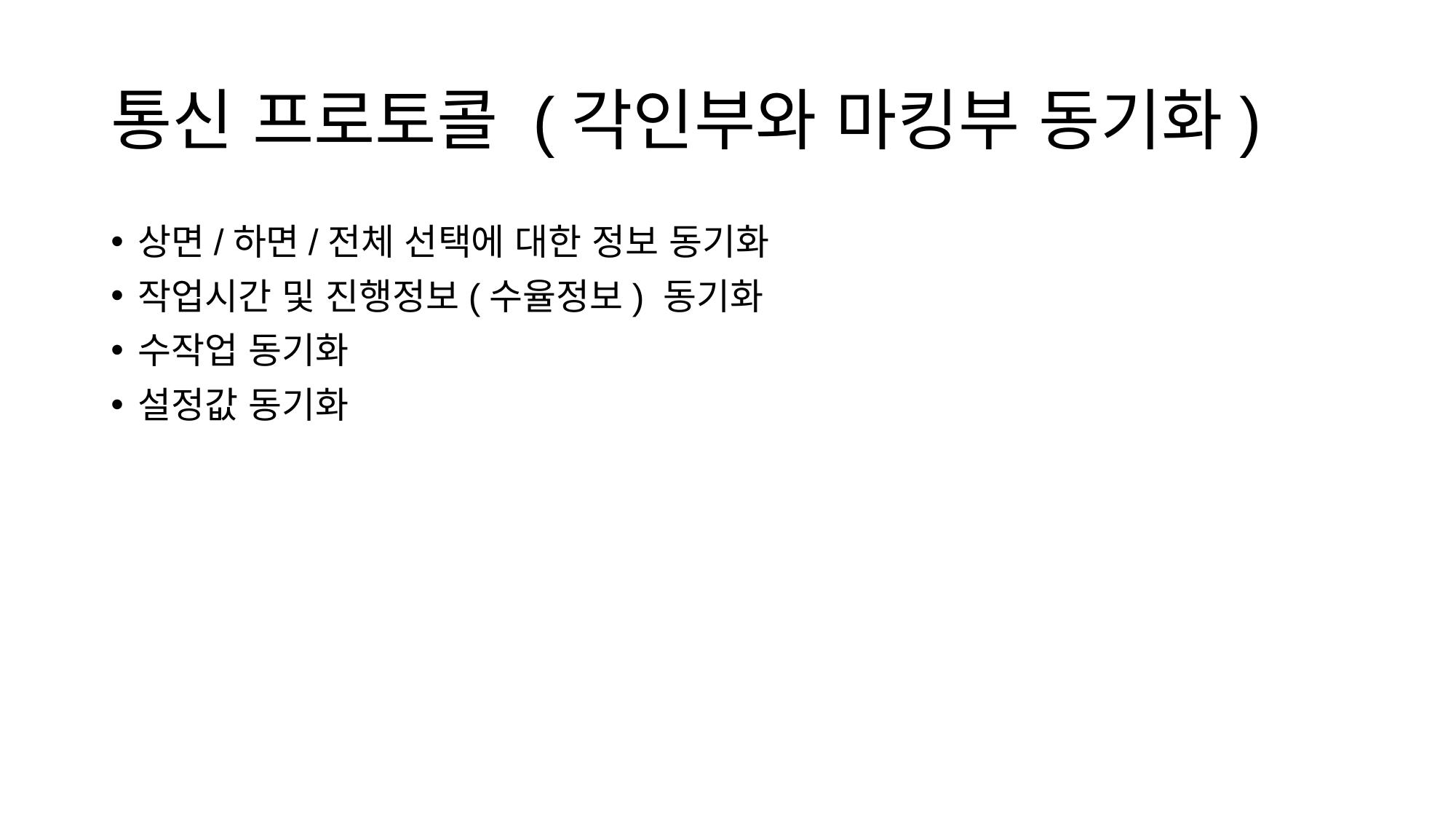

# 통신 프로토콜 (각인부와 마킹부 동기화)
상면/하면/전체 선택에 대한 정보 동기화
작업시간 및 진행정보(수율정보) 동기화
수작업 동기화
설정값 동기화